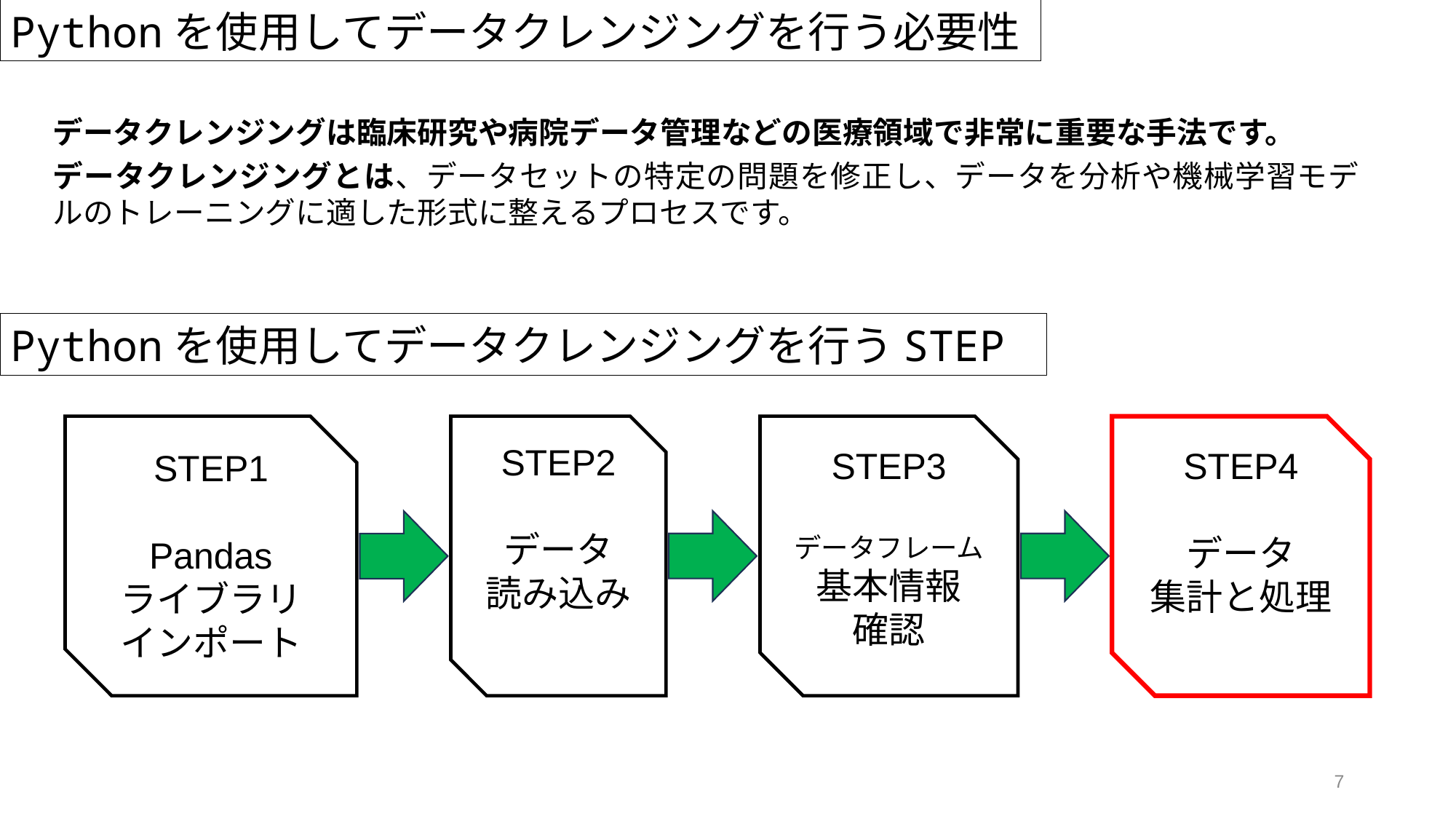

Pythonを使用してデータクレンジングを行う必要性
データクレンジングは臨床研究や病院データ管理などの医療領域で非常に重要な手法です。
データクレンジングとは、データセットの特定の問題を修正し、データを分析や機械学習モデルのトレーニングに適した形式に整えるプロセスです。
Pythonを使用してデータクレンジングを行うSTEP
STEP1

Pandas
ライブラリ
インポート
STEP2

データ
読み込み

STEP3

データフレーム基本情報
確認

STEP4

データ
集計と処理

7